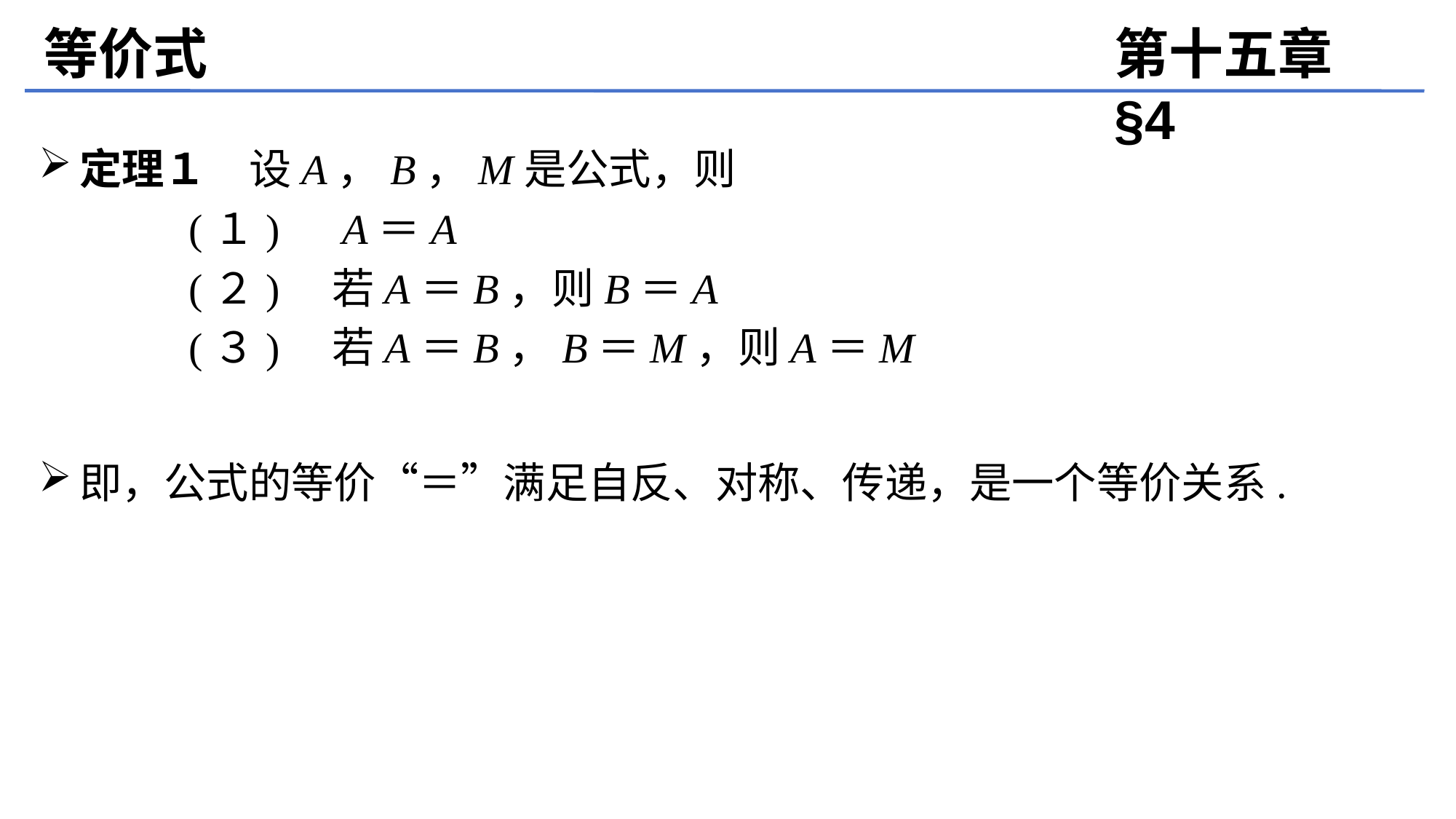

等价式
第十五章 §4
定理１　设A，B，M是公式，则
		(１)　A＝A
		(２)　若A＝B，则B＝A
		(３)　若A＝B，B＝M，则A＝M

即，公式的等价“＝”满足自反、对称、传递，是一个等价关系.